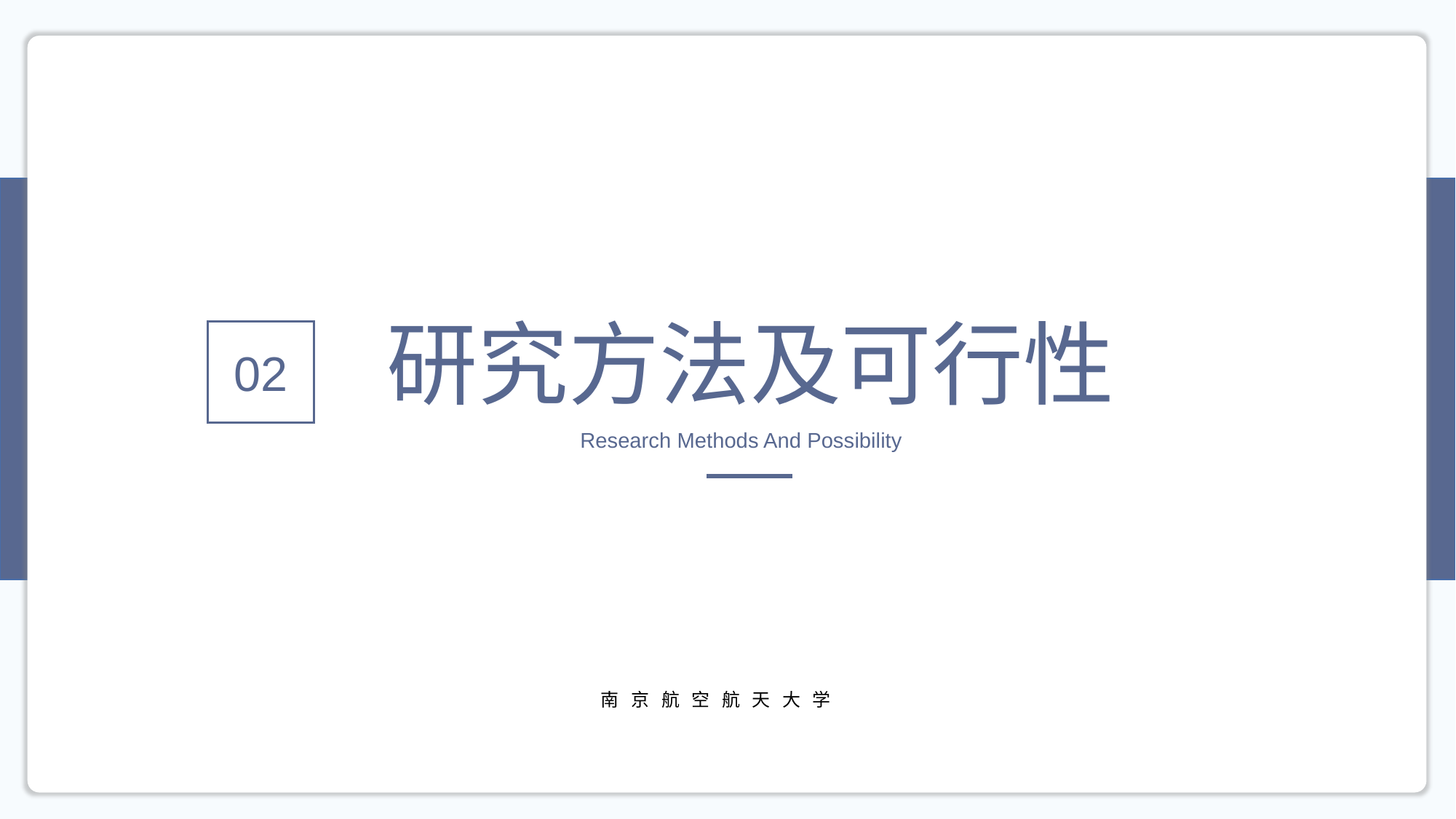

研究方法及可行性
02
Research Methods And Possibility
南京航空航天大学